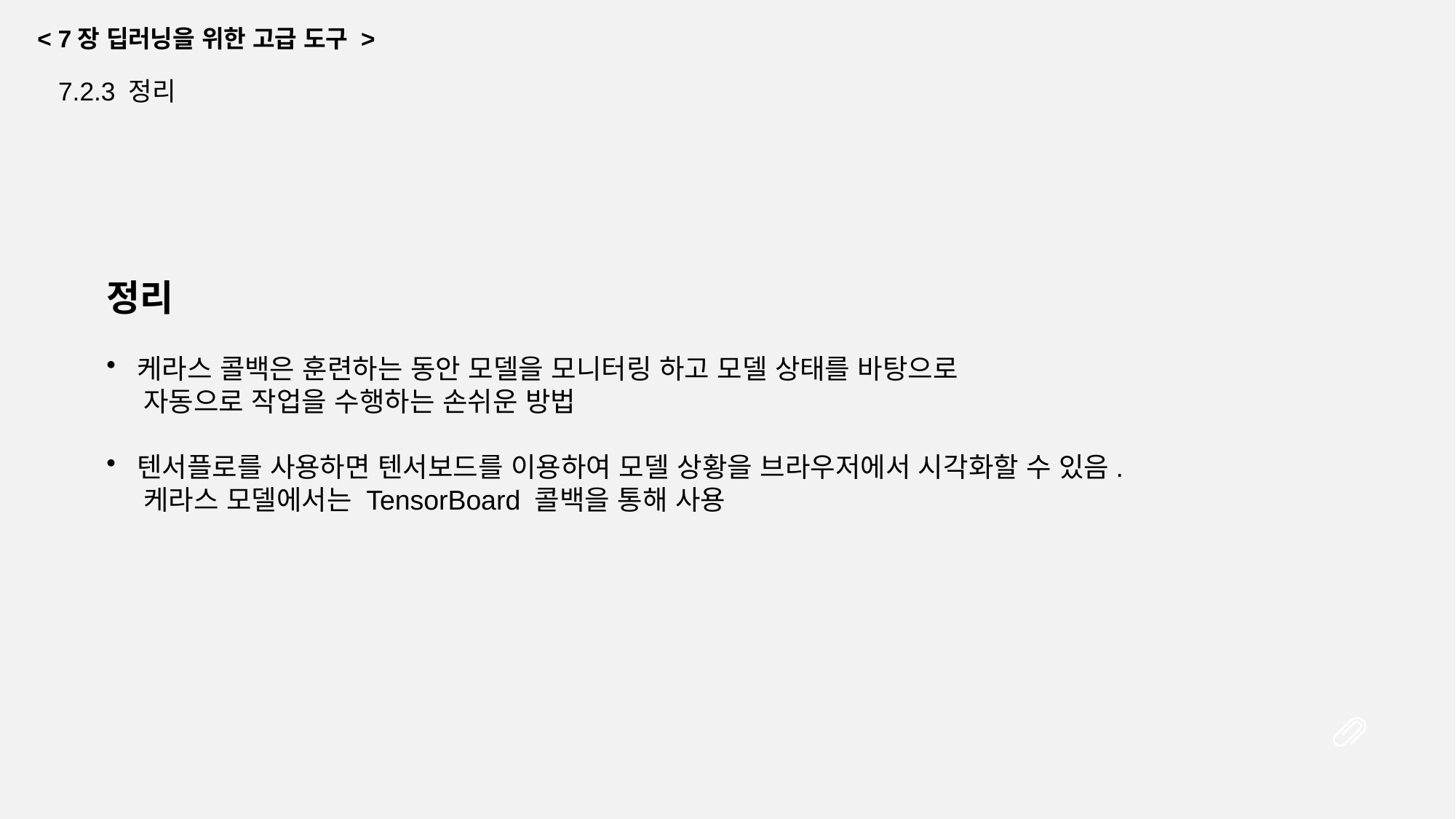

< 7장 딥러닝을 위한 고급 도구 >
7.2.3 정리
정리

케라스 콜백은 훈련하는 동안 모델을 모니터링 하고 모델 상태를 바탕으로
    자동으로 작업을 수행하는 손쉬운 방법

텐서플로를 사용하면 텐서보드를 이용하여 모델 상황을 브라우저에서 시각화할 수 있음.
    케라스 모델에서는 TensorBoard 콜백을 통해 사용